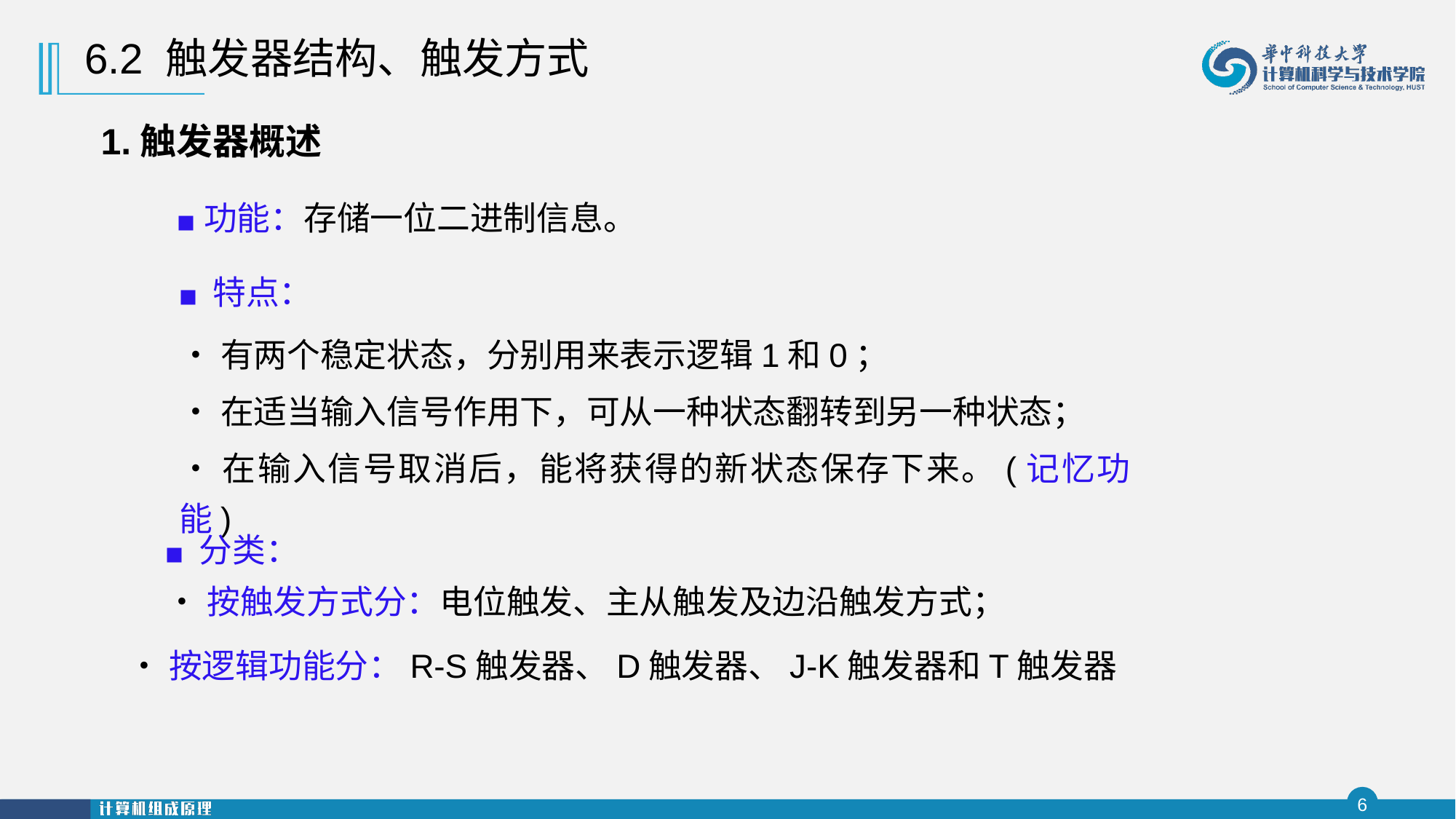

6.2 触发器结构、触发方式
1.触发器概述
■ 功能：存储一位二进制信息。
■ 特点：
•有两个稳定状态，分别用来表示逻辑1和0；
•在适当输入信号作用下，可从一种状态翻转到另一种状态；
•在输入信号取消后，能将获得的新状态保存下来。(记忆功能)
■ 分类：
•按触发方式分：电位触发、主从触发及边沿触发方式；
•按逻辑功能分：R-S触发器、D触发器、J-K触发器和T触发器